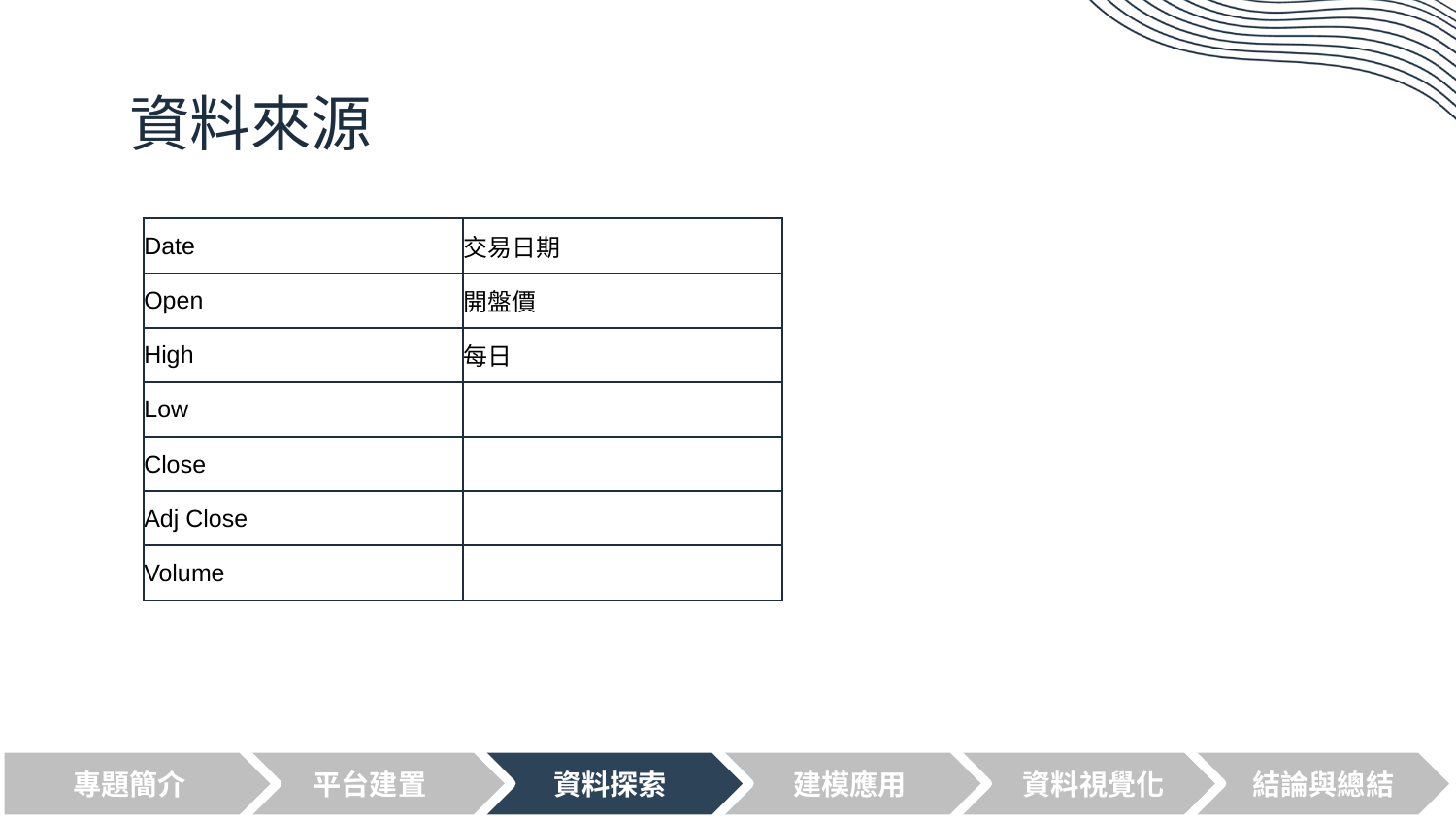

# 資料來源
| Date | 交易日期 |
| --- | --- |
| Open | 開盤價 |
| High | 每日 |
| Low |  |
| Close |  |
| Adj Close |  |
| Volume |  |

專題簡介
平台建置
資料探索
建模應用
資料視覺化
結論與總結